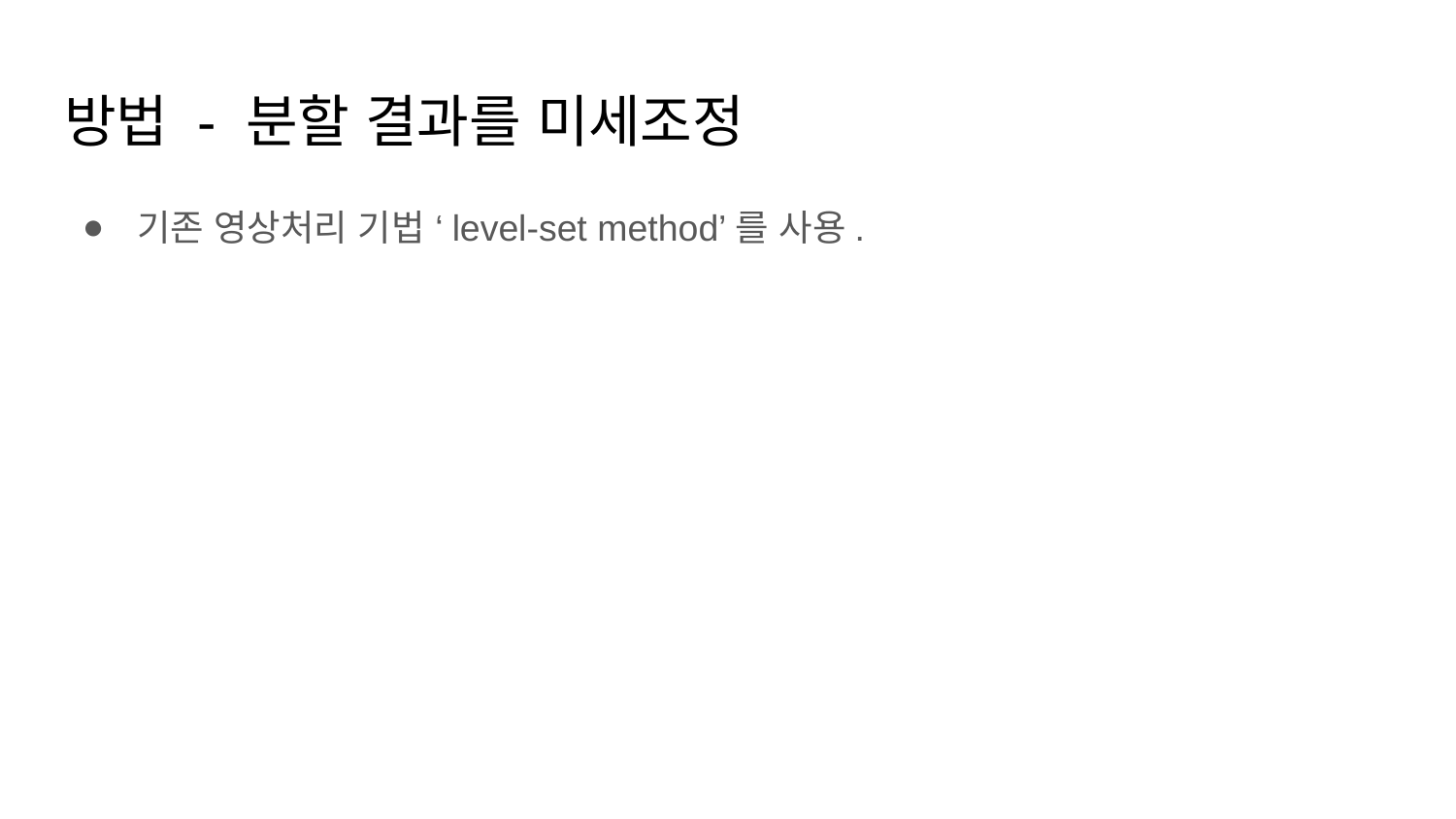

# 방법 - 분할 결과를 미세조정
기존 영상처리 기법 ‘level-set method’를 사용.